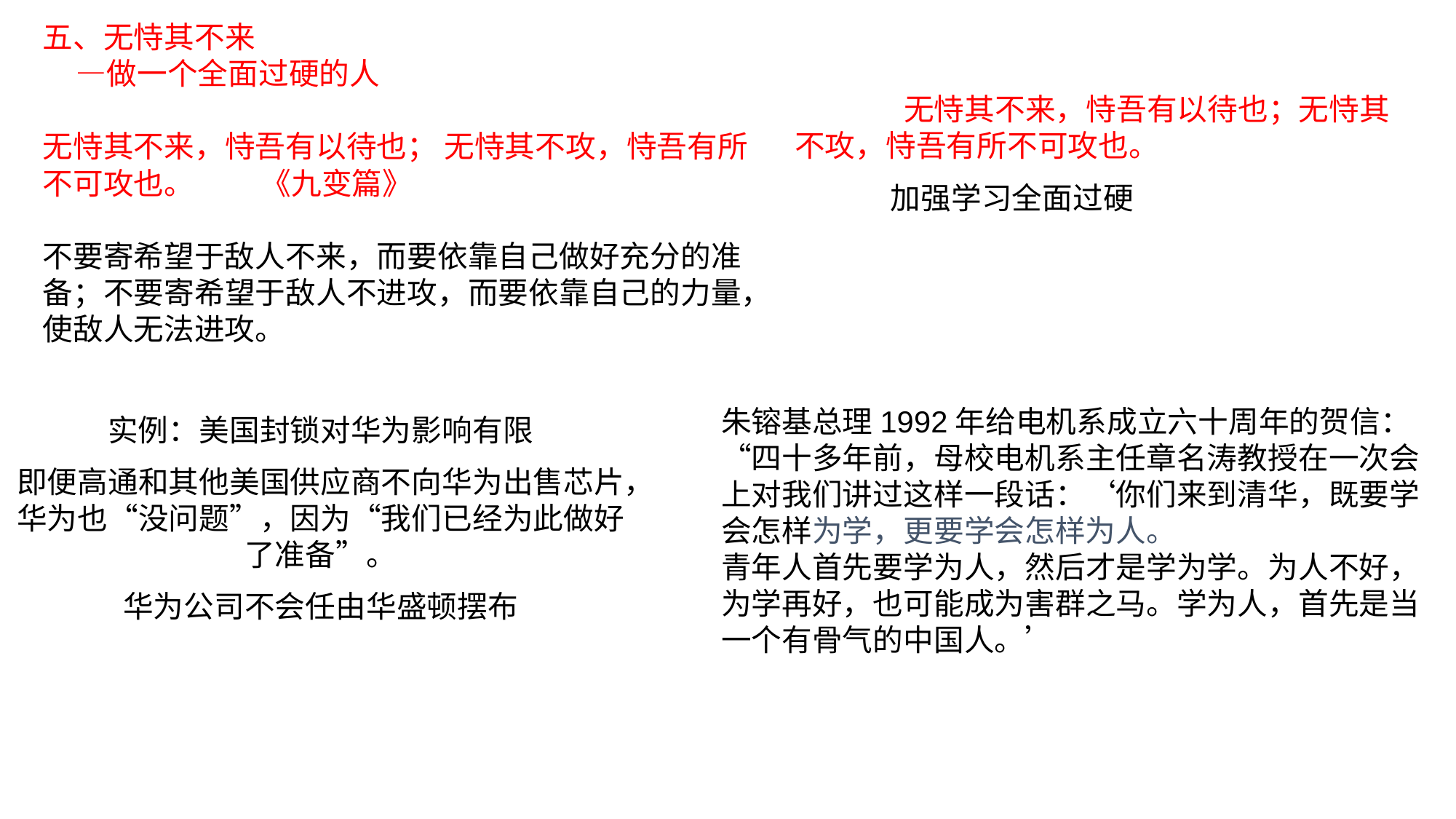

五、无恃其不来
     —做一个全面过硬的人
无恃其不来，恃吾有以待也； 无恃其不攻，恃吾有所不可攻也。  	《九变篇》

不要寄希望于敌人不来，而要依靠自己做好充分的准备；不要寄希望于敌人不进攻，而要依靠自己的力量，使敌人无法进攻。
	无恃其不来，恃吾有以待也；无恃其不攻，恃吾有所不可攻也。
加强学习全面过硬
朱镕基总理1992年给电机系成立六十周年的贺信：“四十多年前，母校电机系主任章名涛教授在一次会上对我们讲过这样一段话：‘你们来到清华，既要学会怎样为学，更要学会怎样为人。
青年人首先要学为人，然后才是学为学。为人不好，为学再好，也可能成为害群之马。学为人，首先是当一个有骨气的中国人。’

实例：美国封锁对华为影响有限
即便高通和其他美国供应商不向华为出售芯片，华为也“没问题”，因为“我们已经为此做好了准备”。
华为公司不会任由华盛顿摆布